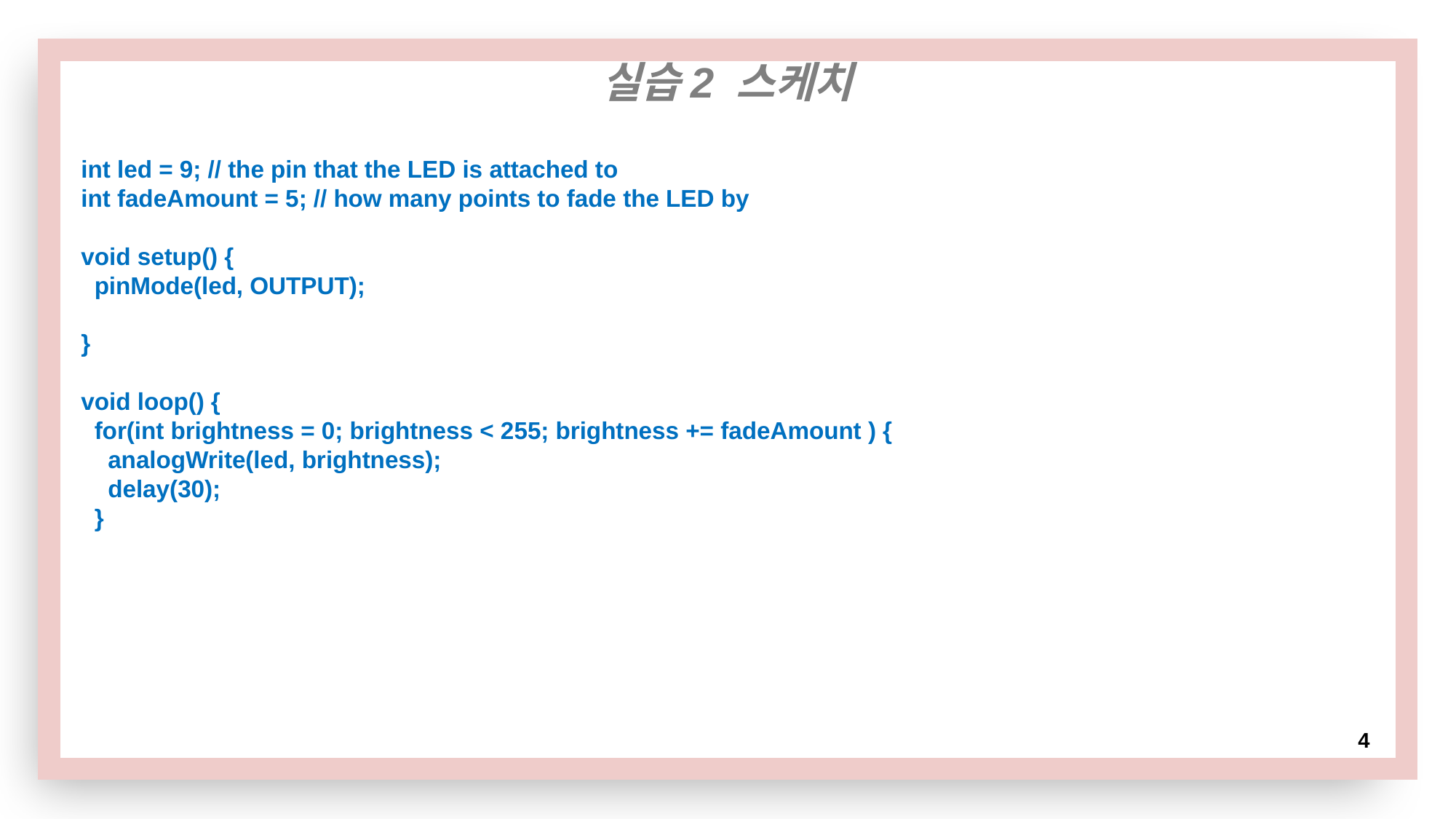

실습2 스케치

int led = 9; // the pin that the LED is attached to
int fadeAmount = 5; // how many points to fade the LED by

void setup() {
  pinMode(led, OUTPUT);

}

void loop() {
  for(int brightness = 0; brightness < 255; brightness += fadeAmount ) {
    analogWrite(led, brightness);
    delay(30);
  }
# 4